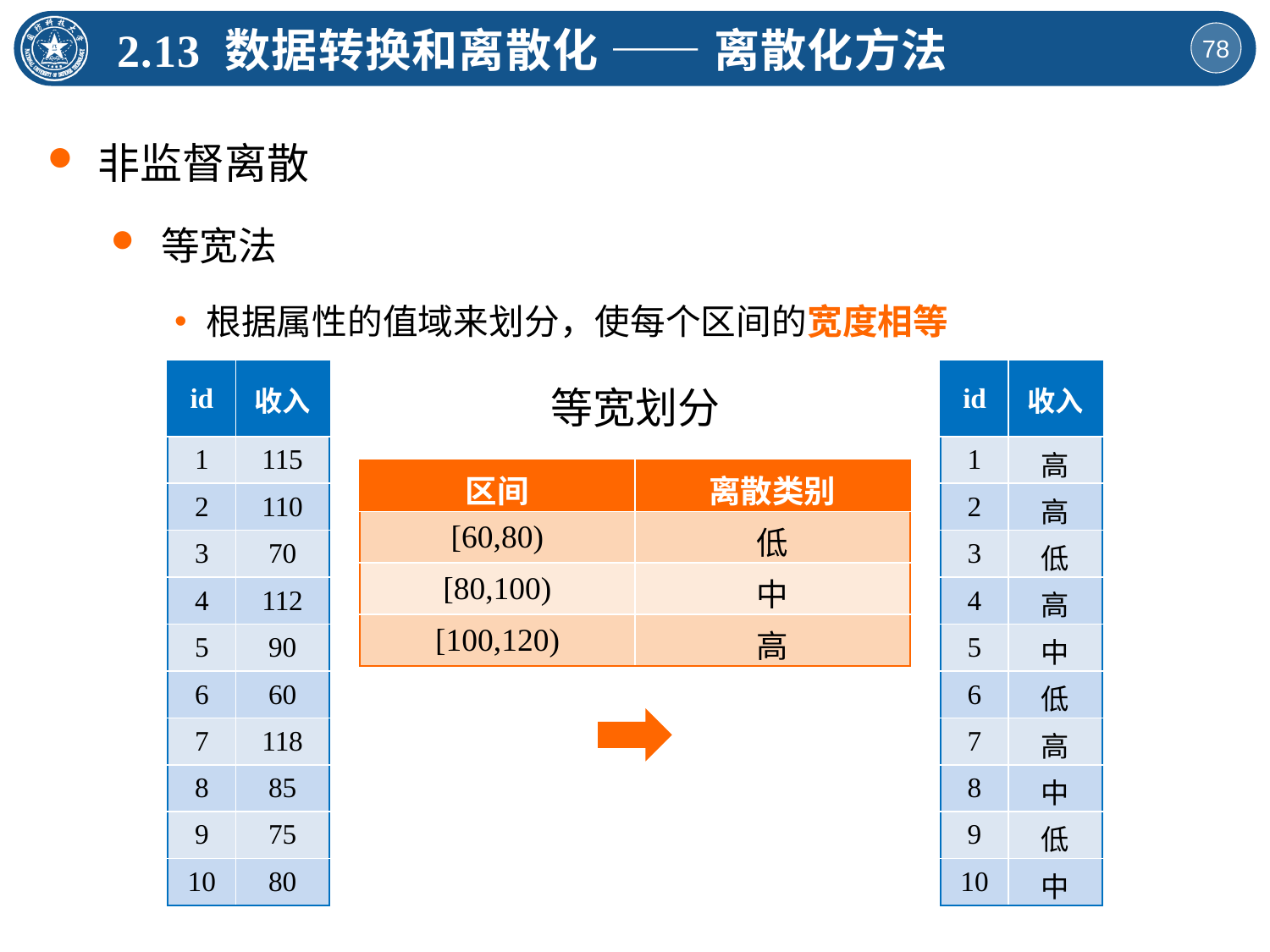

2.13 数据转换和离散化 —— 离散化方法
非监督离散
等宽法
根据属性的值域来划分，使每个区间的宽度相等
| id | 收入 |
| --- | --- |
| 1 | 115 |
| 2 | 110 |
| 3 | 70 |
| 4 | 112 |
| 5 | 90 |
| 6 | 60 |
| 7 | 118 |
| 8 | 85 |
| 9 | 75 |
| 10 | 80 |
| id | 收入 |
| --- | --- |
| 1 | 高 |
| 2 | 高 |
| 3 | 低 |
| 4 | 高 |
| 5 | 中 |
| 6 | 低 |
| 7 | 高 |
| 8 | 中 |
| 9 | 低 |
| 10 | 中 |
等宽划分
| 区间 | 离散类别 |
| --- | --- |
| [60,80) | 低 |
| [80,100) | 中 |
| [100,120) | 高 |